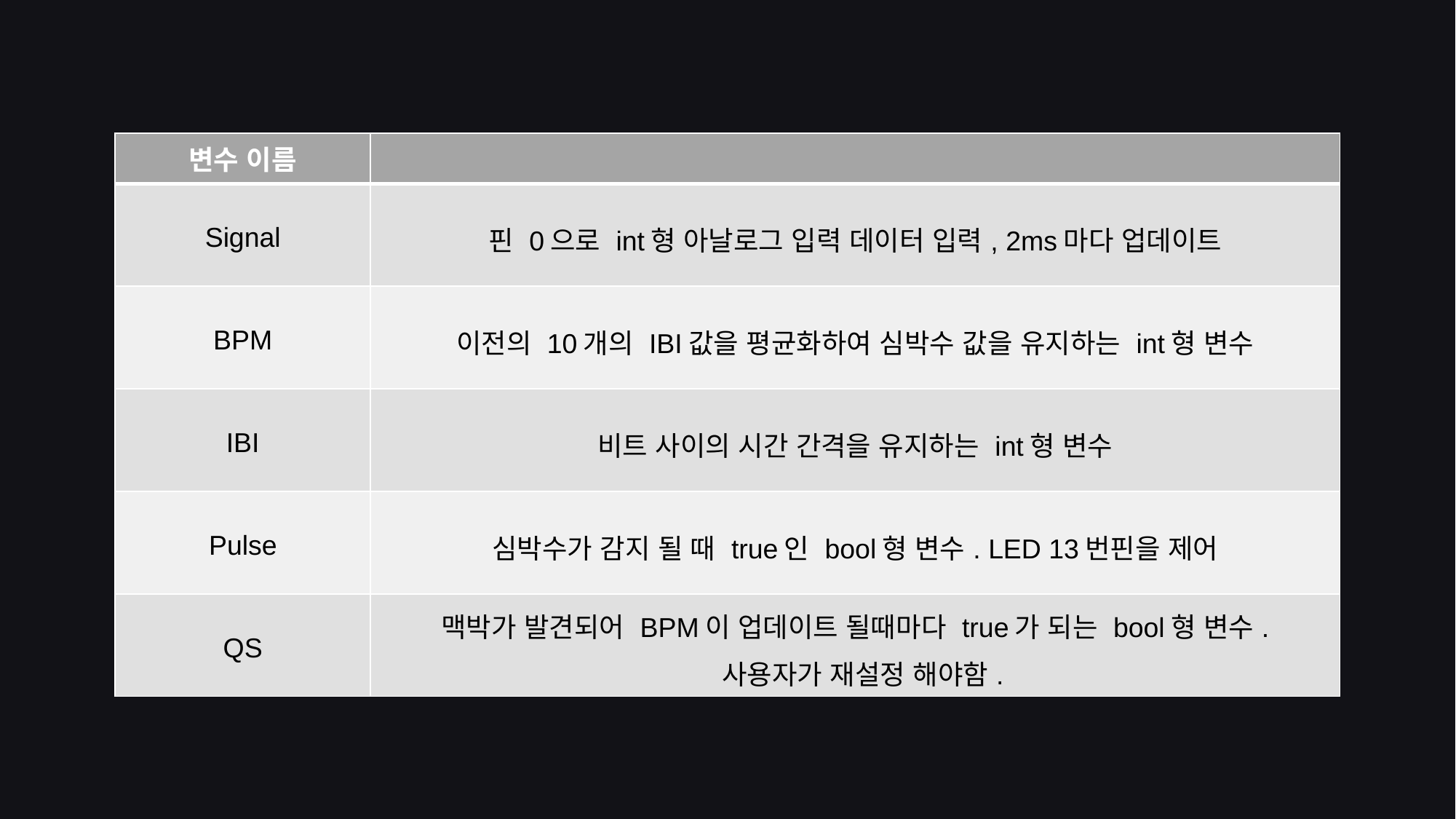

| 변수 이름 |  |
| --- | --- |
| Signal | 핀 0으로 int형 아날로그 입력 데이터 입력, 2ms마다 업데이트 |
| BPM | 이전의 10개의 IBI값을 평균화하여 심박수 값을 유지하는 int형 변수 |
| IBI | 비트 사이의 시간 간격을 유지하는 int형 변수 |
| Pulse | 심박수가 감지 될 때 true인 bool형 변수. LED 13번핀을 제어 |
| QS | 맥박가 발견되어 BPM이 업데이트 될때마다 true가 되는 bool형 변수. 사용자가 재설정 해야함. |